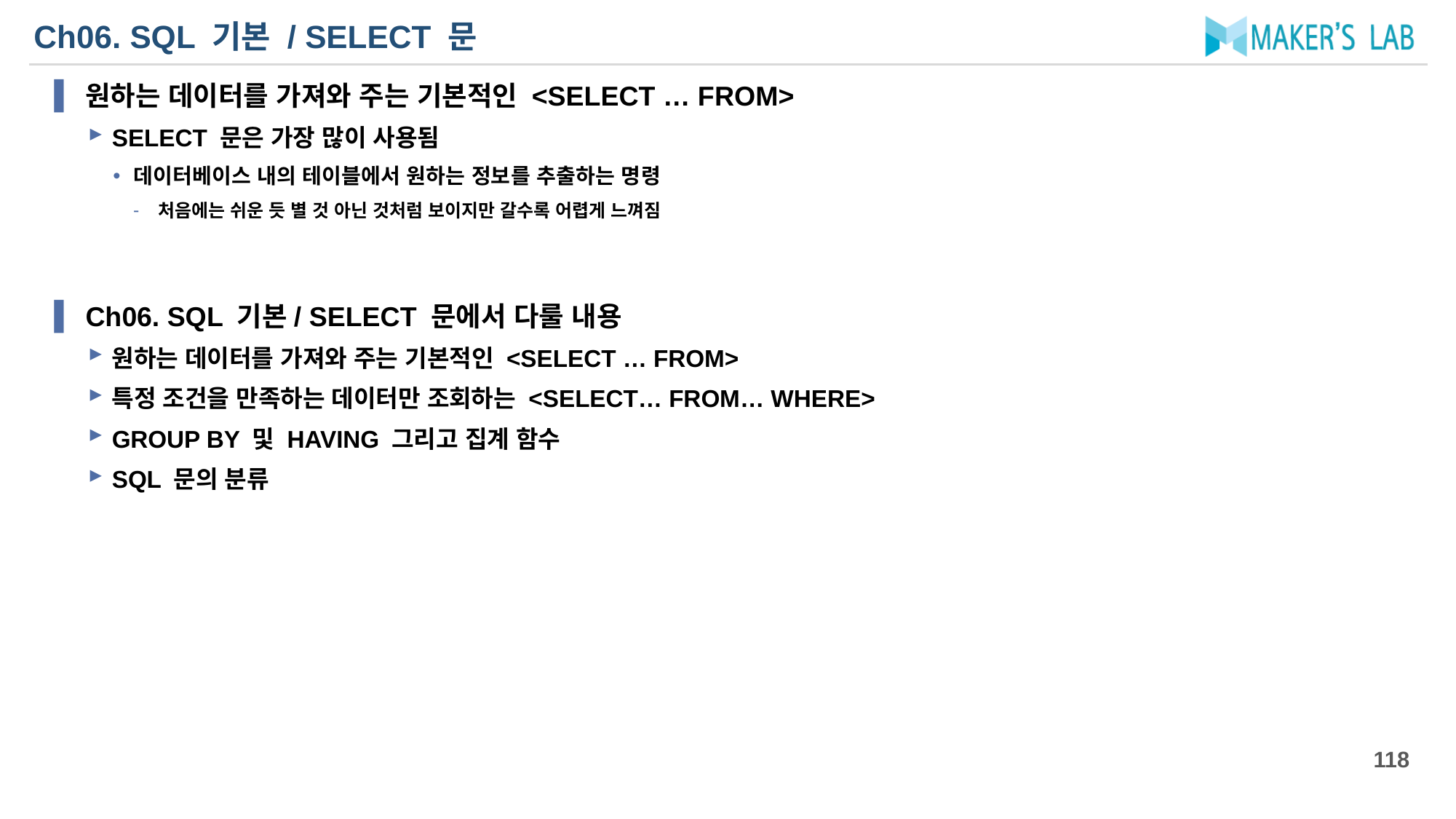

# Ch06. SQL 기본 / SELECT 문
원하는 데이터를 가져와 주는 기본적인 <SELECT … FROM>
SELECT 문은 가장 많이 사용됨
데이터베이스 내의 테이블에서 원하는 정보를 추출하는 명령
처음에는 쉬운 듯 별 것 아닌 것처럼 보이지만 갈수록 어렵게 느껴짐

Ch06. SQL 기본/ SELECT 문에서 다룰 내용
원하는 데이터를 가져와 주는 기본적인 <SELECT … FROM>
특정 조건을 만족하는 데이터만 조회하는 <SELECT… FROM… WHERE>
GROUP BY 및 HAVING 그리고 집계 함수
SQL 문의 분류

118